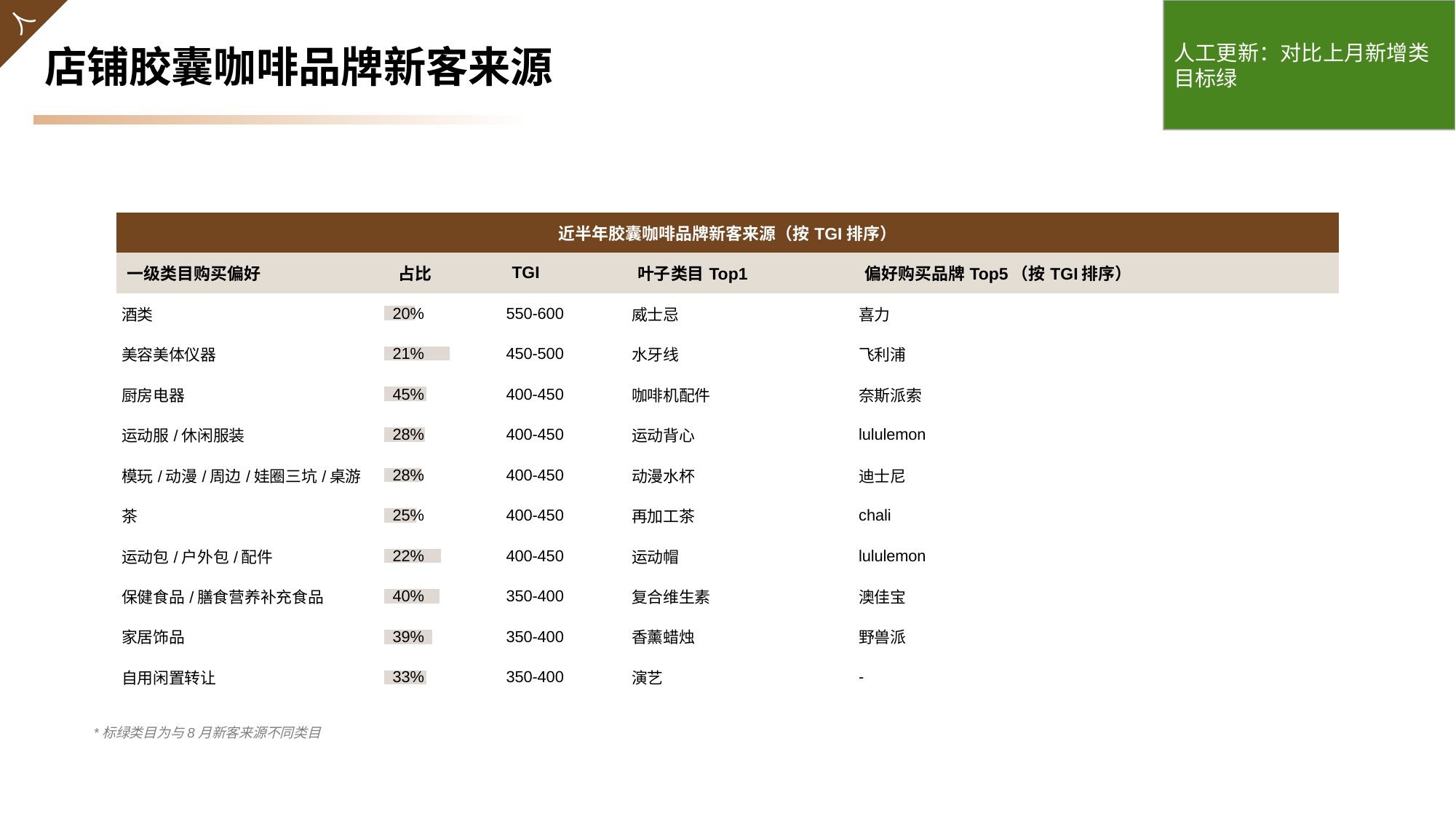

人工更新：对比上月新增类目标绿
# 店铺胶囊咖啡品牌新客来源

| 近半年胶囊咖啡品牌新客来源（按TGI排序） |  |  |  |  |
| --- | --- | --- | --- | --- |
| 一级类目购买偏好 | 占比 | TGI | 叶子类目Top1 | 偏好购买品牌Top5（按TGI排序） |
| 酒类 | 20% | 550-600 | 威士忌 | 喜力 |
| 美容美体仪器 | 21% | 450-500 | 水牙线 | 飞利浦 |
| 厨房电器 | 45% | 400-450 | 咖啡机配件 | 奈斯派索 |
| 运动服/休闲服装 | 28% | 400-450 | 运动背心 | lululemon |
| 模玩/动漫/周边/娃圈三坑/桌游 | 28% | 400-450 | 动漫水杯 | 迪士尼 |
| 茶 | 25% | 400-450 | 再加工茶 | chali |
| 运动包/户外包/配件 | 22% | 400-450 | 运动帽 | lululemon |
| 保健食品/膳食营养补充食品 | 40% | 350-400 | 复合维生素 | 澳佳宝 |
| 家居饰品 | 39% | 350-400 | 香薰蜡烛 | 野兽派 |
| 自用闲置转让 | 33% | 350-400 | 演艺 | - |

### Chart

| Category | 占比 |
|---|---|
| 运动服/休闲服装 | 0.21 |
| 模玩/动漫/周边/娃圈三坑/桌游 | 0.45 |
| 运动包/户外包/配件 | 0.29 |
| 美容美体仪器 | 0.28 |
| 保健食品/膳食营养补充食品 | 0.26 |
| 家居饰品 | 0.22 |
| 生活电器 | 0.39 |
| 茶 | 0.38 |
| 美发护发/假发 | 0.33 |
| 住宅家具 | 0.29 |
*标绿类目为与8月新客来源不同类目